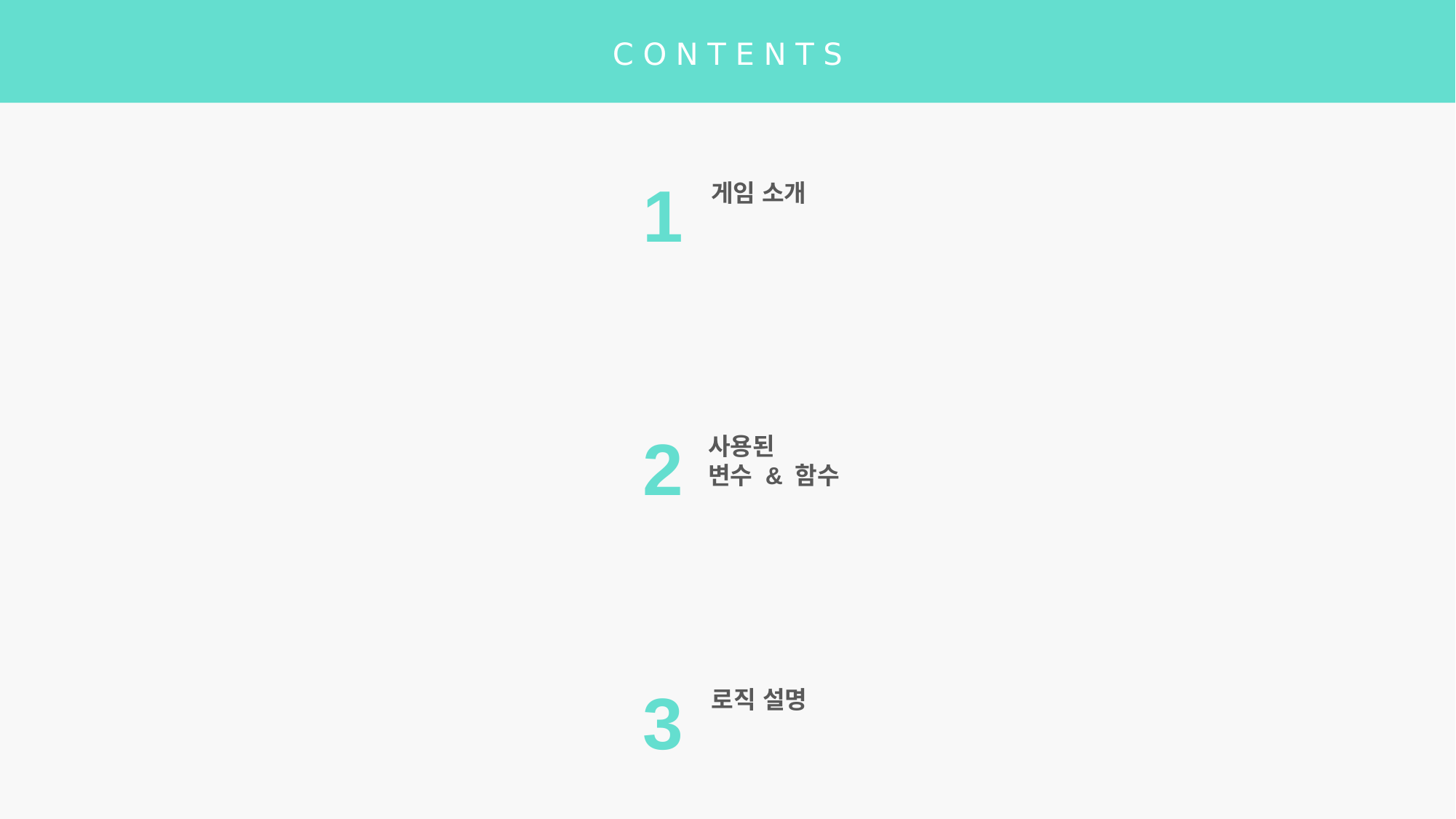

CONTENTS
1
게임 소개
2
사용된
변수 & 함수
3
로직 설명